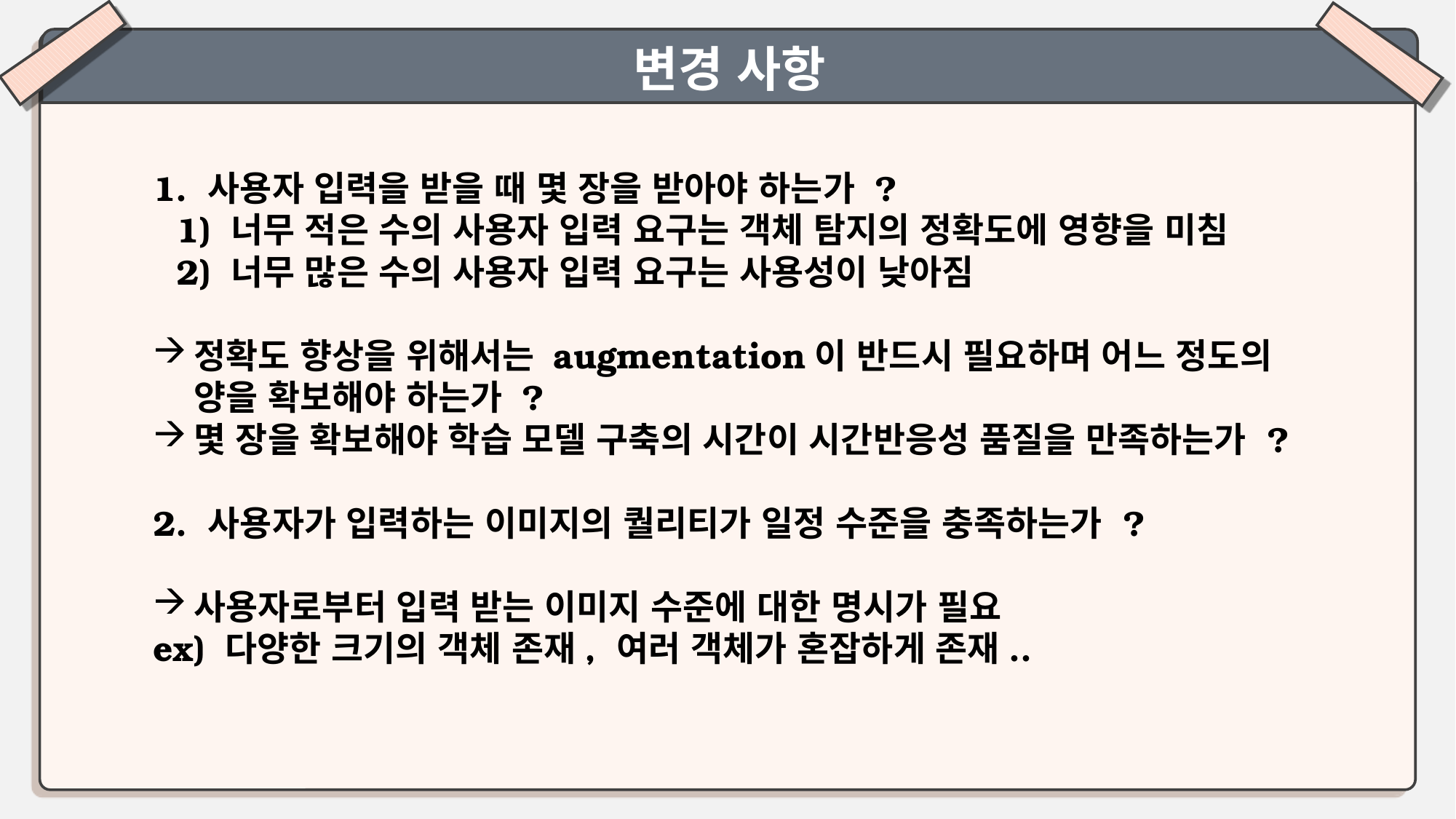

변경 사항

1. 사용자 입력을 받을 때 몇 장을 받아야 하는가 ?
  1) 너무 적은 수의 사용자 입력 요구는 객체 탐지의 정확도에 영향을 미침
  2) 너무 많은 수의 사용자 입력 요구는 사용성이 낮아짐

정확도 향상을 위해서는 augmentation이 반드시 필요하며 어느 정도의 양을 확보해야 하는가 ?
몇 장을 확보해야 학습 모델 구축의 시간이 시간반응성 품질을 만족하는가 ?

2. 사용자가 입력하는 이미지의 퀄리티가 일정 수준을 충족하는가 ?

사용자로부터 입력 받는 이미지 수준에 대한 명시가 필요
ex) 다양한 크기의 객체 존재, 여러 객체가 혼잡하게 존재..